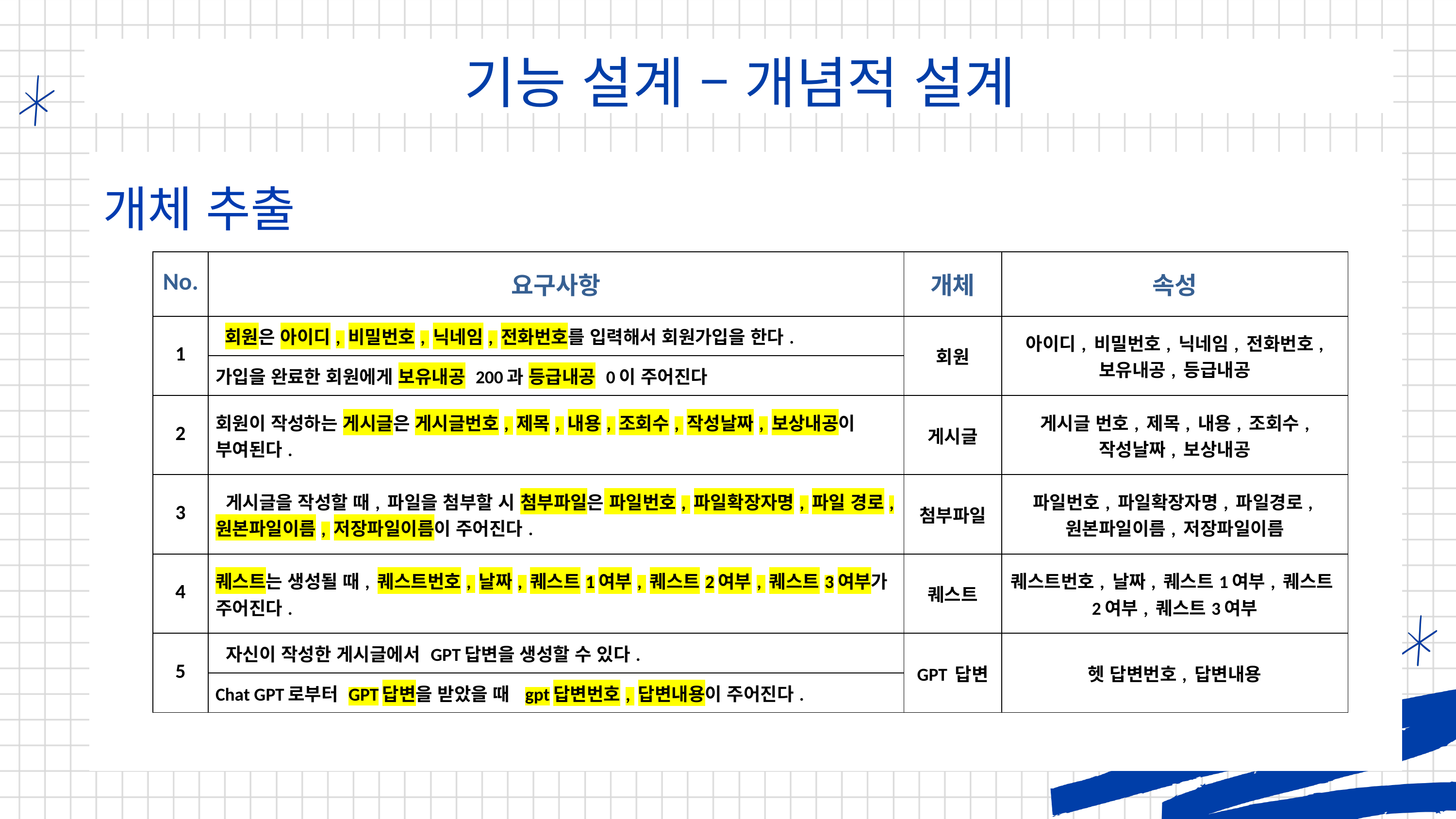

기능 설계 – 개념적 설계

개체 추출
| No. | 요구사항 | 개체 | 속성 |
| --- | --- | --- | --- |
| 1 | 회원은 아이디, 비밀번호, 닉네임, 전화번호를 입력해서 회원가입을 한다. | 회원 | 아이디, 비밀번호, 닉네임, 전화번호, 보유내공, 등급내공 |
|  | 가입을 완료한 회원에게 보유내공 200과 등급내공 0이 주어진다 |  |  |
| 2 | 회원이 작성하는 게시글은 게시글번호, 제목, 내용, 조회수, 작성날짜, 보상내공이 부여된다. | 게시글 | 게시글 번호, 제목, 내용, 조회수, 작성날짜, 보상내공 |
| 3 | 게시글을 작성할 때, 파일을 첨부할 시 첨부파일은 파일번호, 파일확장자명, 파일 경로, 원본파일이름, 저장파일이름이 주어진다. | 첨부파일 | 파일번호, 파일확장자명, 파일경로,원본파일이름, 저장파일이름 |
| 4 | 퀘스트는 생성될 때, 퀘스트번호, 날짜, 퀘스트1여부, 퀘스트2여부, 퀘스트3여부가 주어진다. | 퀘스트 | 퀘스트번호, 날짜, 퀘스트1여부, 퀘스트2여부, 퀘스트3여부 |
| 5 | 자신이 작성한 게시글에서 GPT답변을 생성할 수 있다. | GPT 답변 | 헷 답변번호, 답변내용 |
|  | Chat GPT로부터 GPT답변을 받았을 때 gpt답변번호, 답변내용이 주어진다. |  |  |